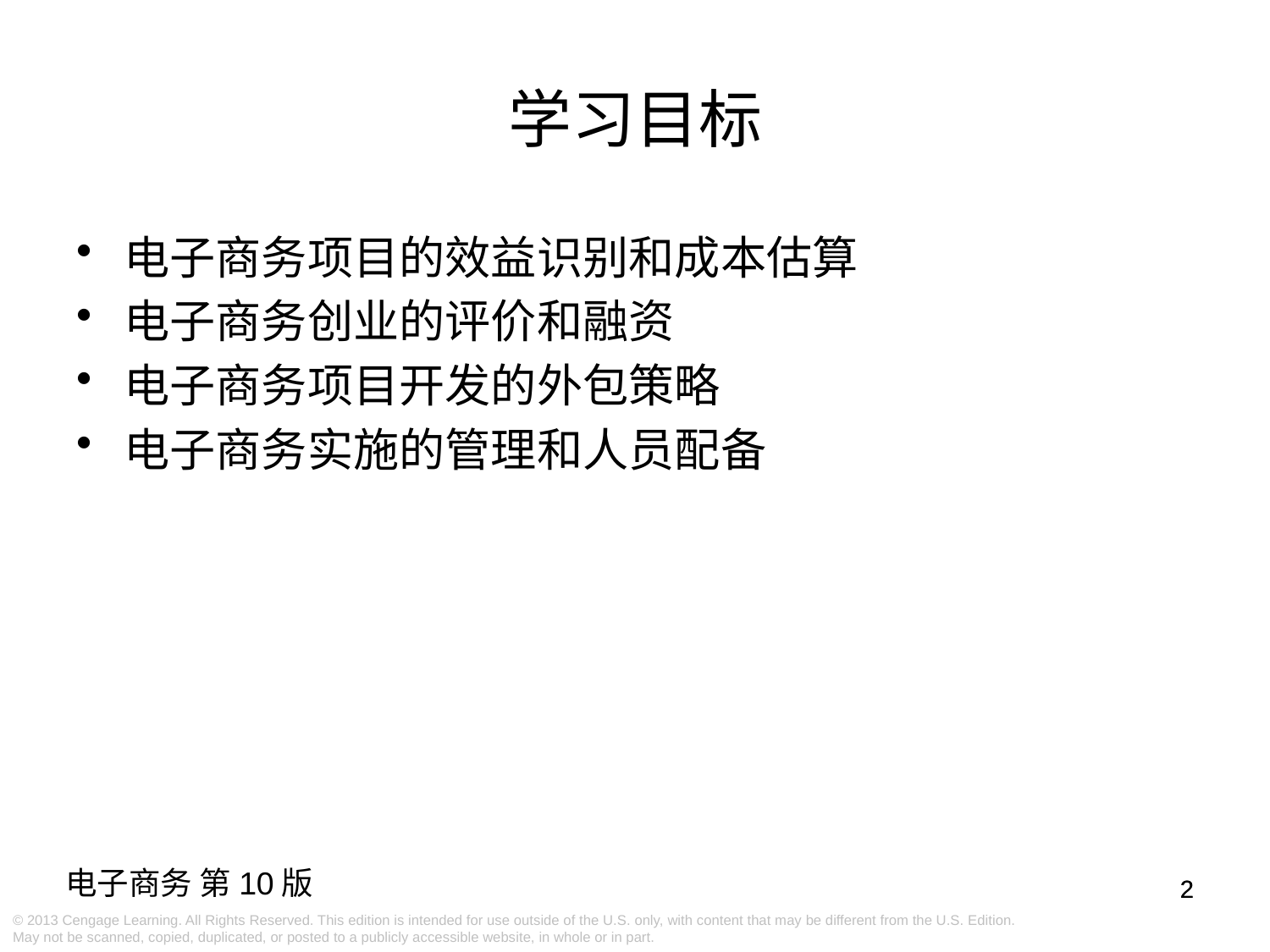

学习目标
电子商务项目的效益识别和成本估算
电子商务创业的评价和融资
电子商务项目开发的外包策略
电子商务实施的管理和人员配备
2
2